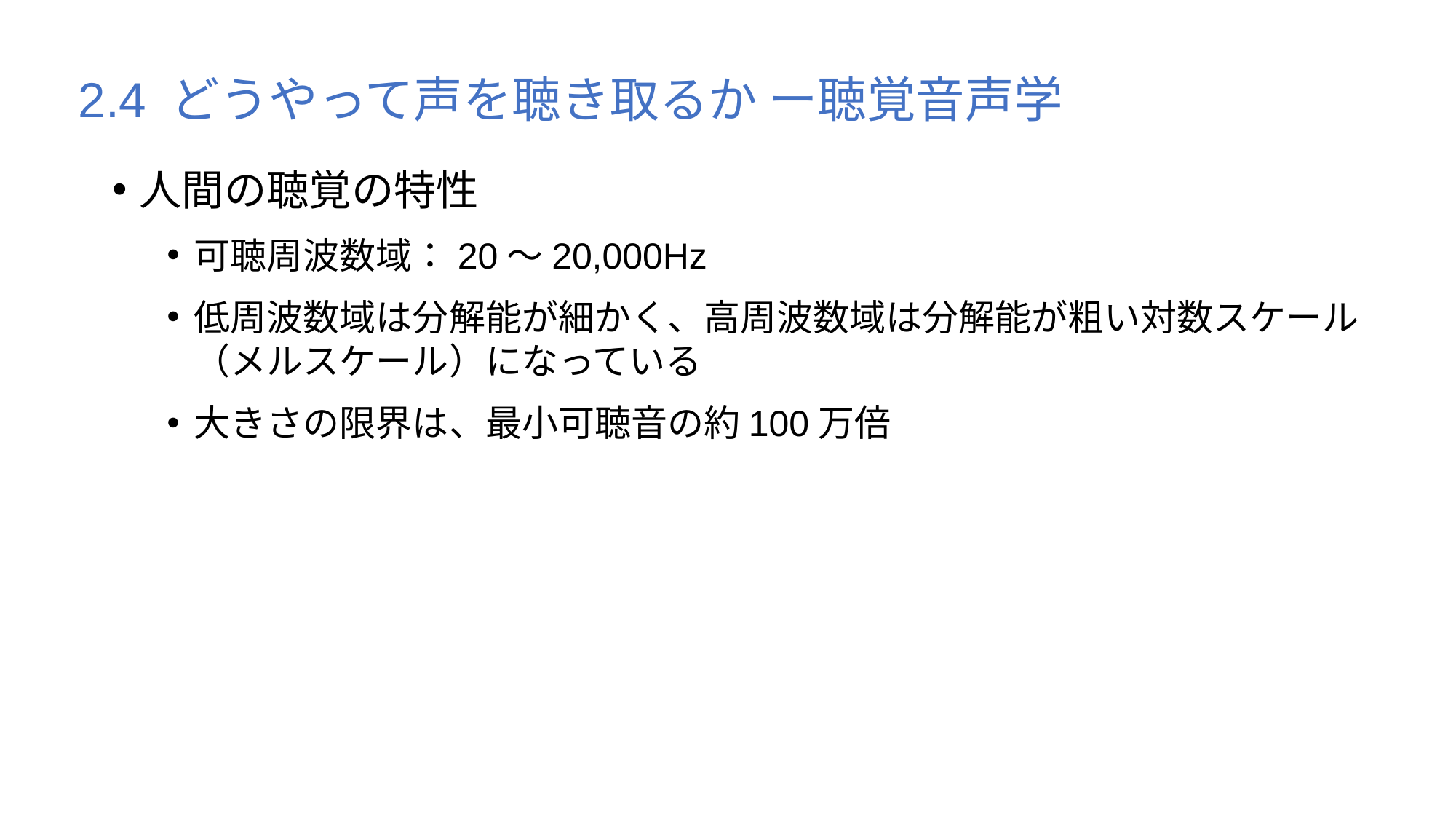

# 2.4 どうやって声を聴き取るか ー聴覚音声学
人間の聴覚の特性
可聴周波数域：20～20,000Hz
低周波数域は分解能が細かく、高周波数域は分解能が粗い対数スケール（メルスケール）になっている
大きさの限界は、最小可聴音の約100万倍